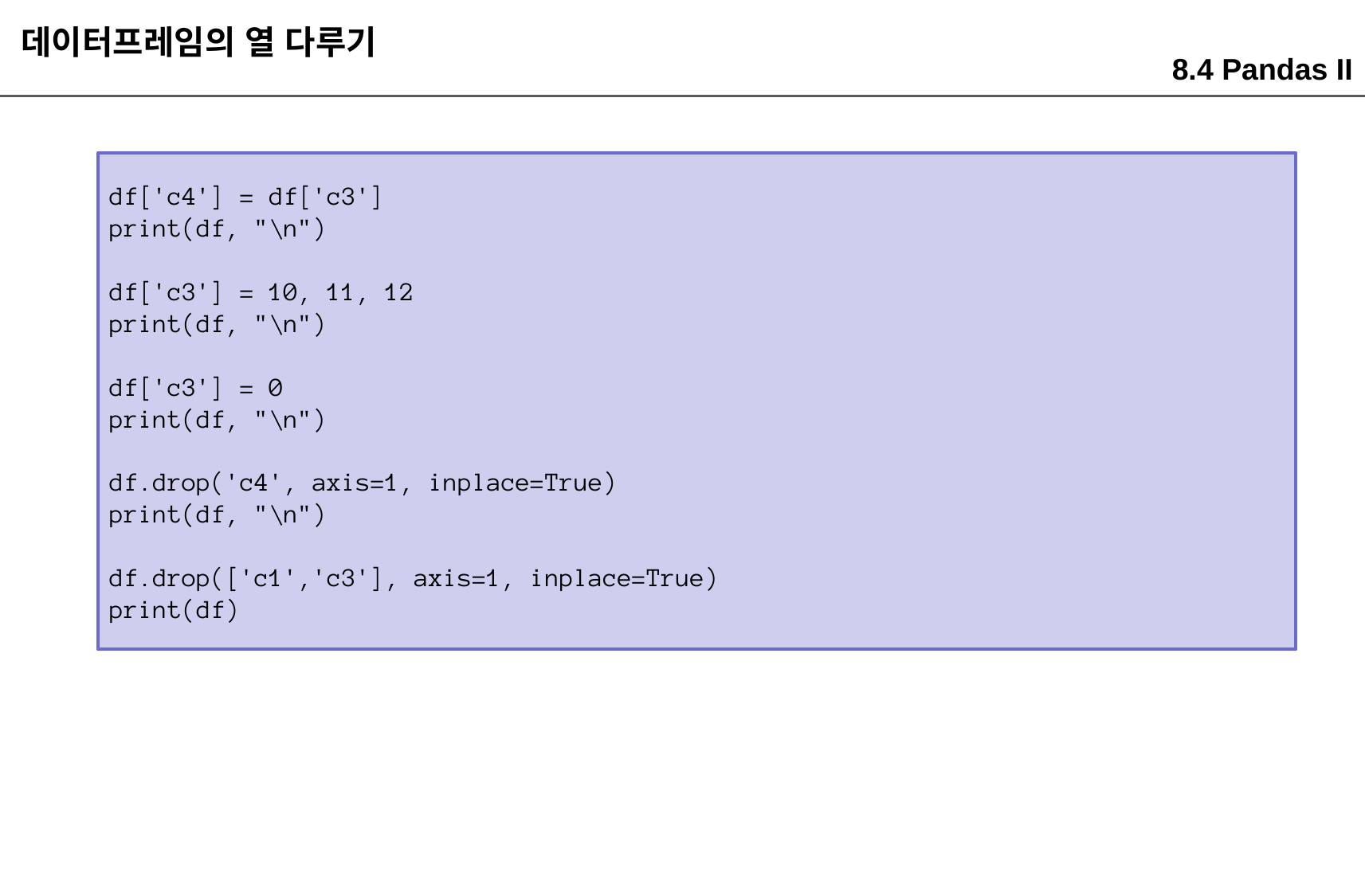

데이터프레임의 열 다루기
8.4 Pandas II
df['c4'] = df['c3']
print(df, "\n")

df['c3'] = 10, 11, 12
print(df, "\n")

df['c3'] = 0
print(df, "\n")

df.drop('c4', axis=1, inplace=True)
print(df, "\n")

df.drop(['c1','c3'], axis=1, inplace=True)
print(df)